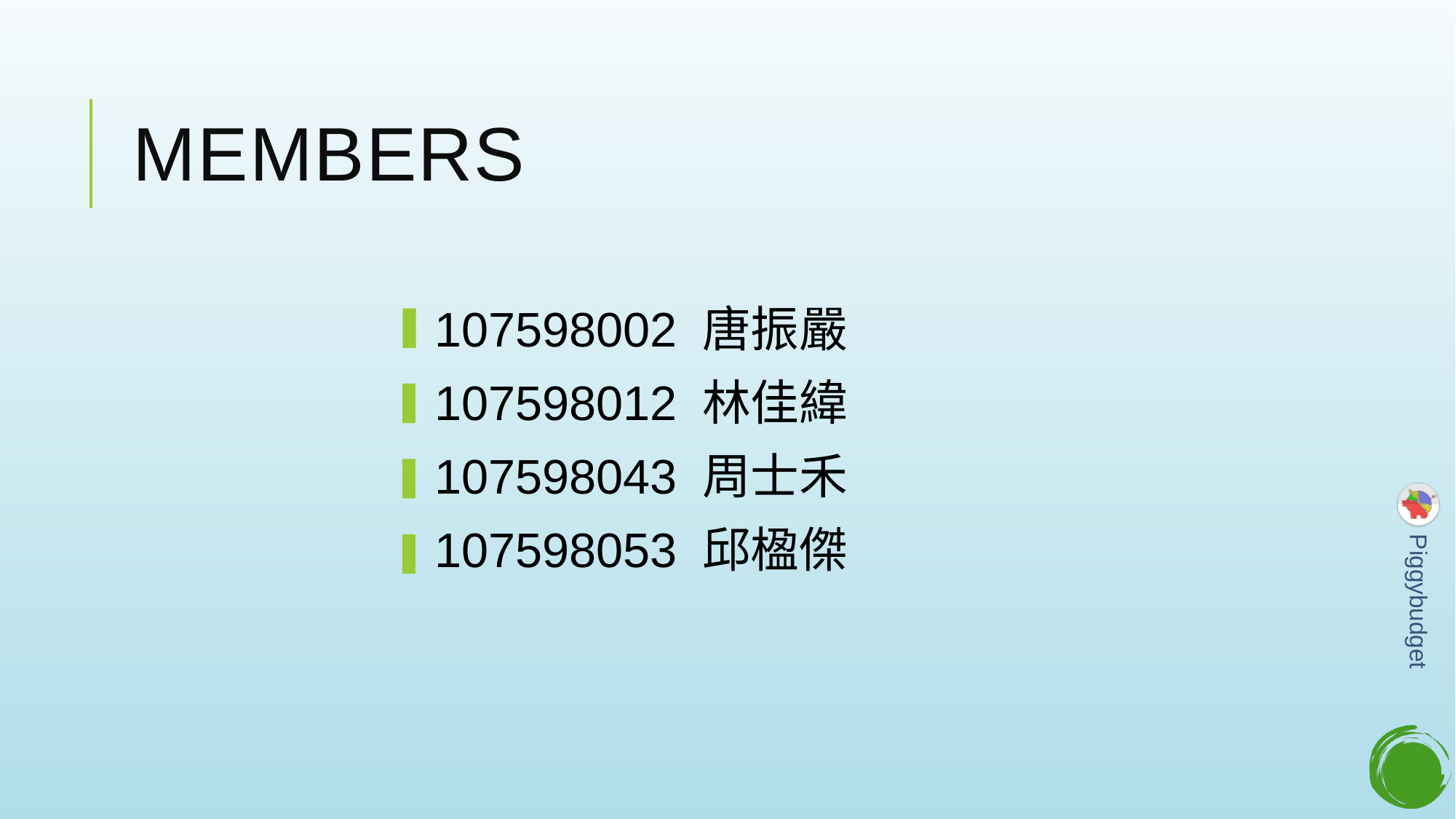

# Members
107598002 唐振嚴
107598012 林佳緯
107598043 周士禾
107598053 邱楹傑

2